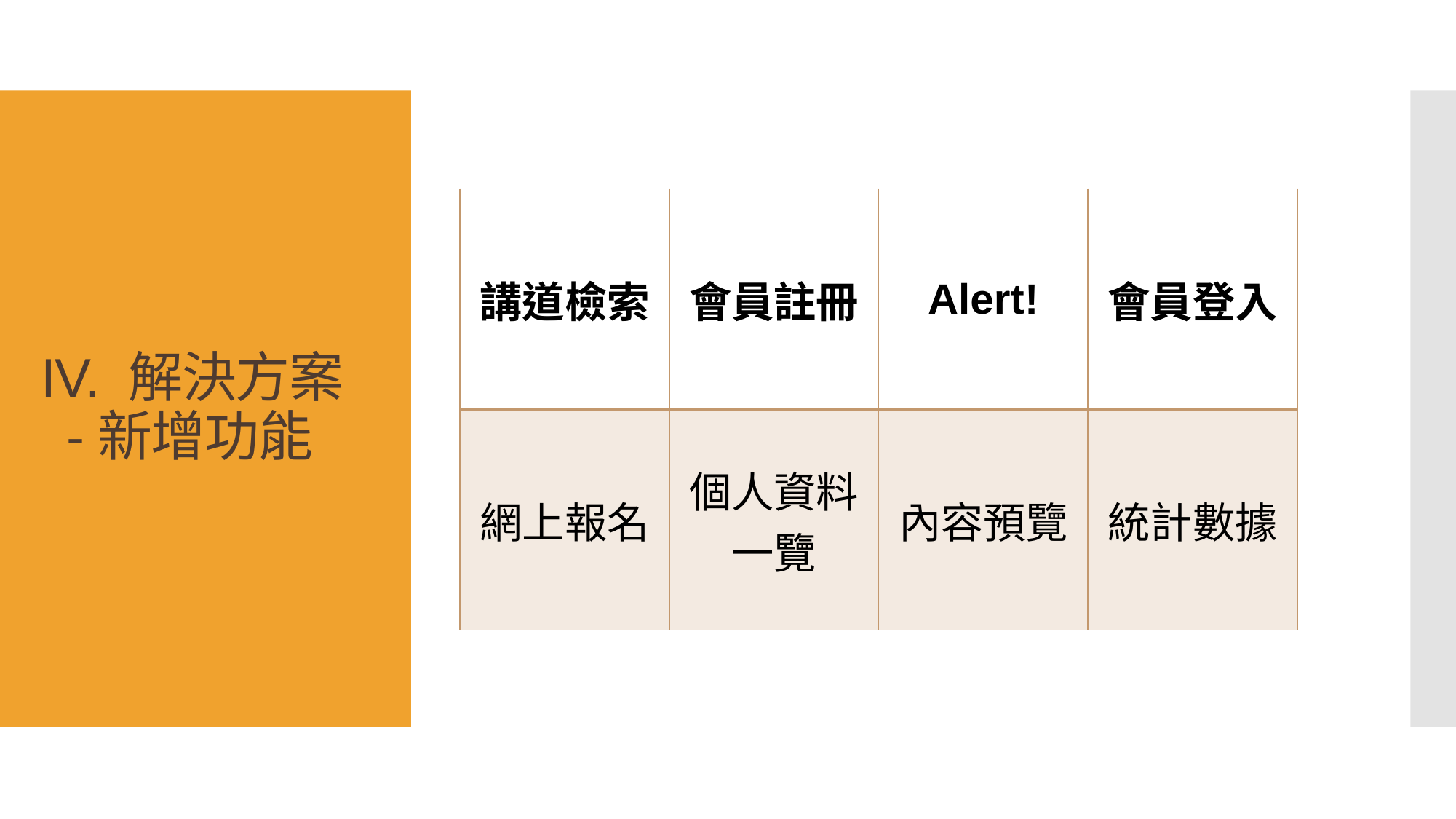

# IV. 解決方案 -新增功能
| 講道檢索 | 會員註冊 | Alert! | 會員登入 |
| --- | --- | --- | --- |
| 網上報名 | 個人資料一覽 | 內容預覽 | 統計數據 |